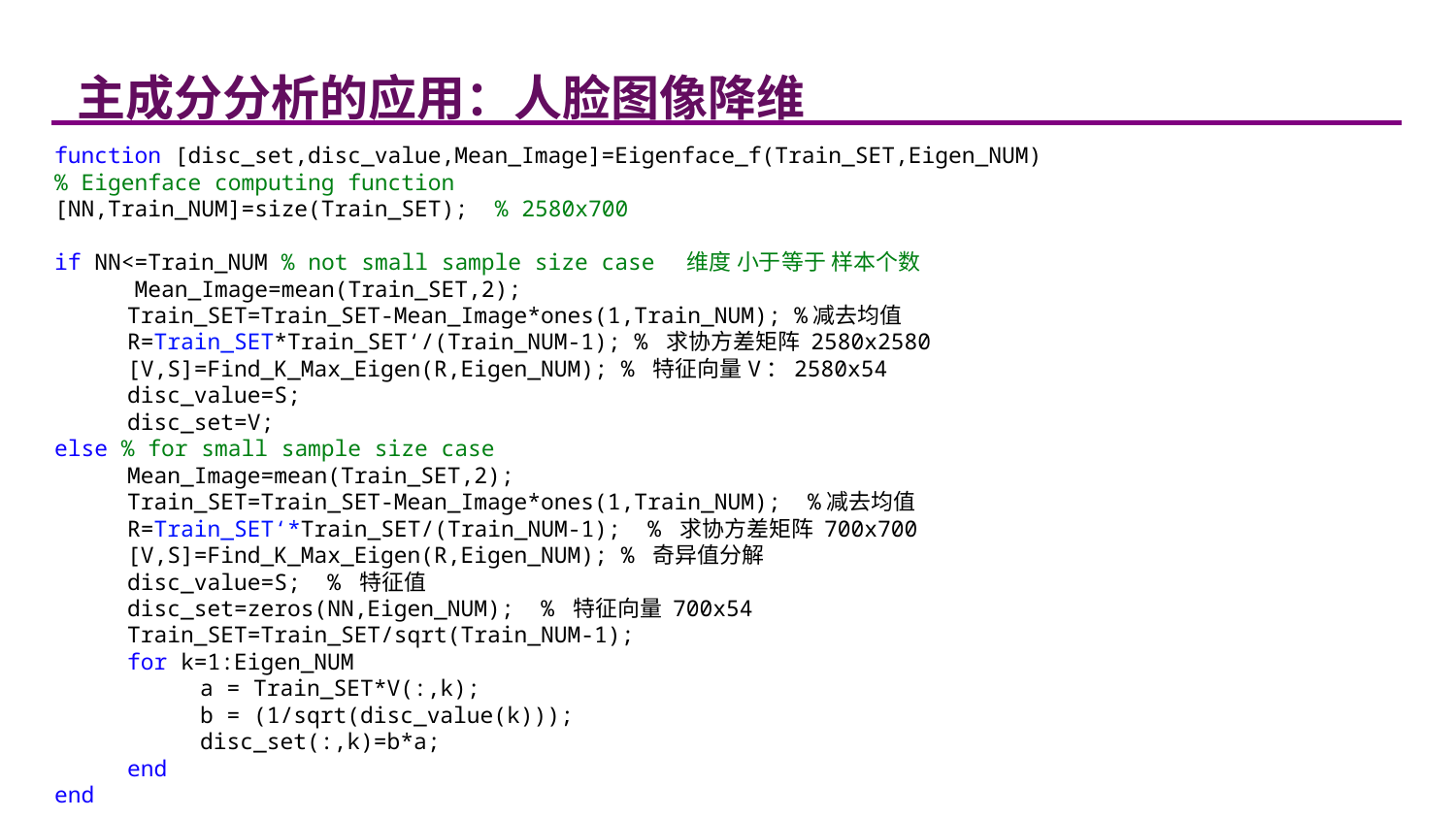

主成分分析的应用：人脸图像降维
function [disc_set,disc_value,Mean_Image]=Eigenface_f(Train_SET,Eigen_NUM)
% Eigenface computing function
[NN,Train_NUM]=size(Train_SET);  % 2580x700

if NN<=Train_NUM % not small sample size case  维度 小于等于 样本个数
      Mean_Image=mean(Train_SET,2);
Train_SET=Train_SET-Mean_Image*ones(1,Train_NUM); %减去均值
R=Train_SET*Train_SET‘/(Train_NUM-1); % 求协方差矩阵 2580x2580
[V,S]=Find_K_Max_Eigen(R,Eigen_NUM); % 特征向量V：2580x54
disc_value=S;
disc_set=V;
else % for small sample size case
Mean_Image=mean(Train_SET,2);
Train_SET=Train_SET-Mean_Image*ones(1,Train_NUM);  %减去均值
R=Train_SET‘*Train_SET/(Train_NUM-1);  % 求协方差矩阵 700x700
[V,S]=Find_K_Max_Eigen(R,Eigen_NUM); % 奇异值分解
disc_value=S;  % 特征值
disc_set=zeros(NN,Eigen_NUM);  % 特征向量 700x54
Train_SET=Train_SET/sqrt(Train_NUM-1);
for k=1:Eigen_NUM
a = Train_SET*V(:,k);
b = (1/sqrt(disc_value(k)));
disc_set(:,k)=b*a;
end
end